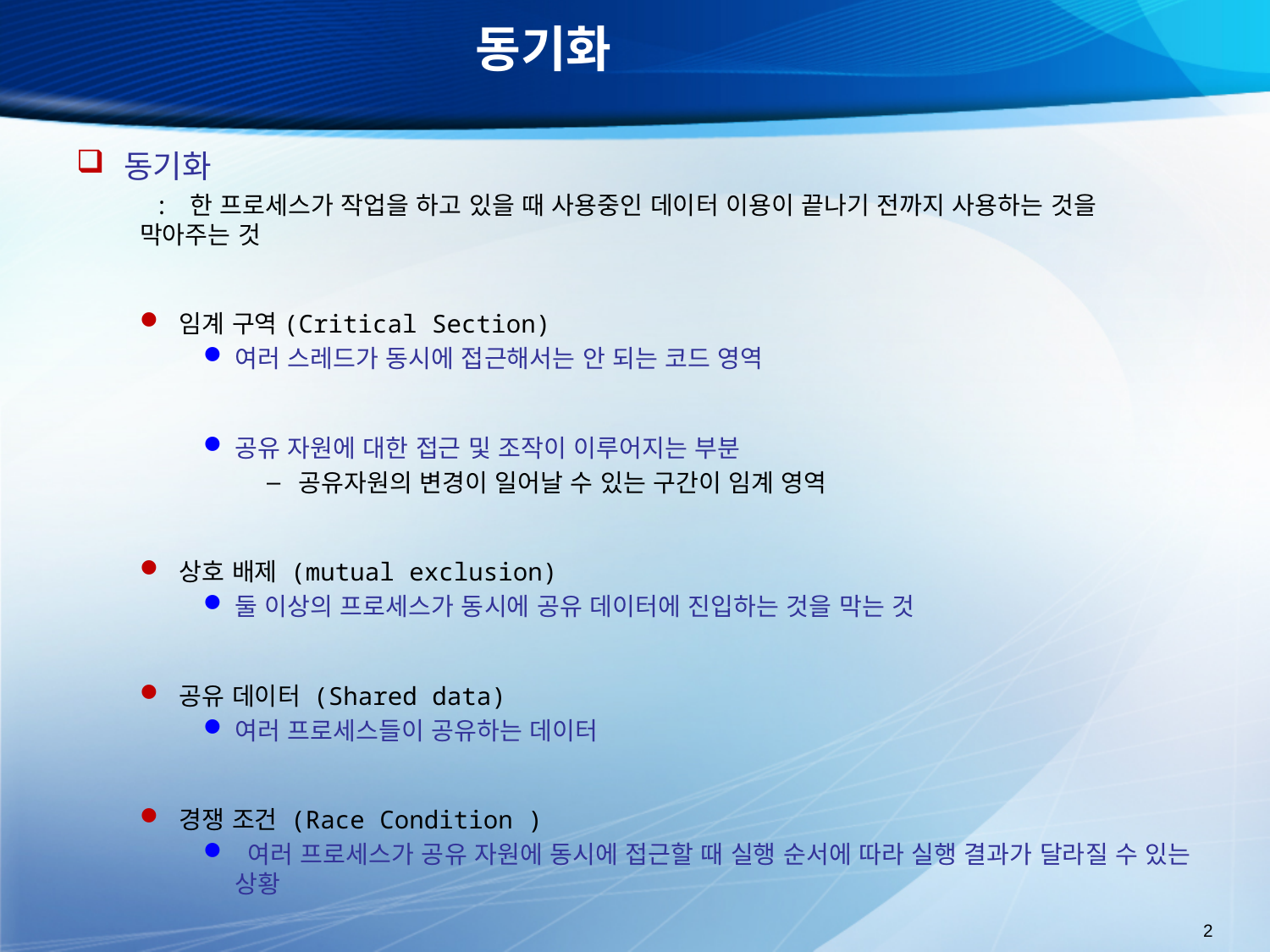

# 동기화
동기화
 : 한 프로세스가 작업을 하고 있을 때 사용중인 데이터 이용이 끝나기 전까지 사용하는 것을 막아주는 것

임계 구역(Critical Section)
여러 스레드가 동시에 접근해서는 안 되는 코드 영역

공유 자원에 대한 접근 및 조작이 이루어지는 부분
공유자원의 변경이 일어날 수 있는 구간이 임계 영역

상호 배제 (mutual exclusion)
둘 이상의 프로세스가 동시에 공유 데이터에 진입하는 것을 막는 것

공유 데이터 (Shared data)
여러 프로세스들이 공유하는 데이터

경쟁 조건 (Race Condition )
 여러 프로세스가 공유 자원에 동시에 접근할 때 실행 순서에 따라 실행 결과가 달라질 수 있는 상황